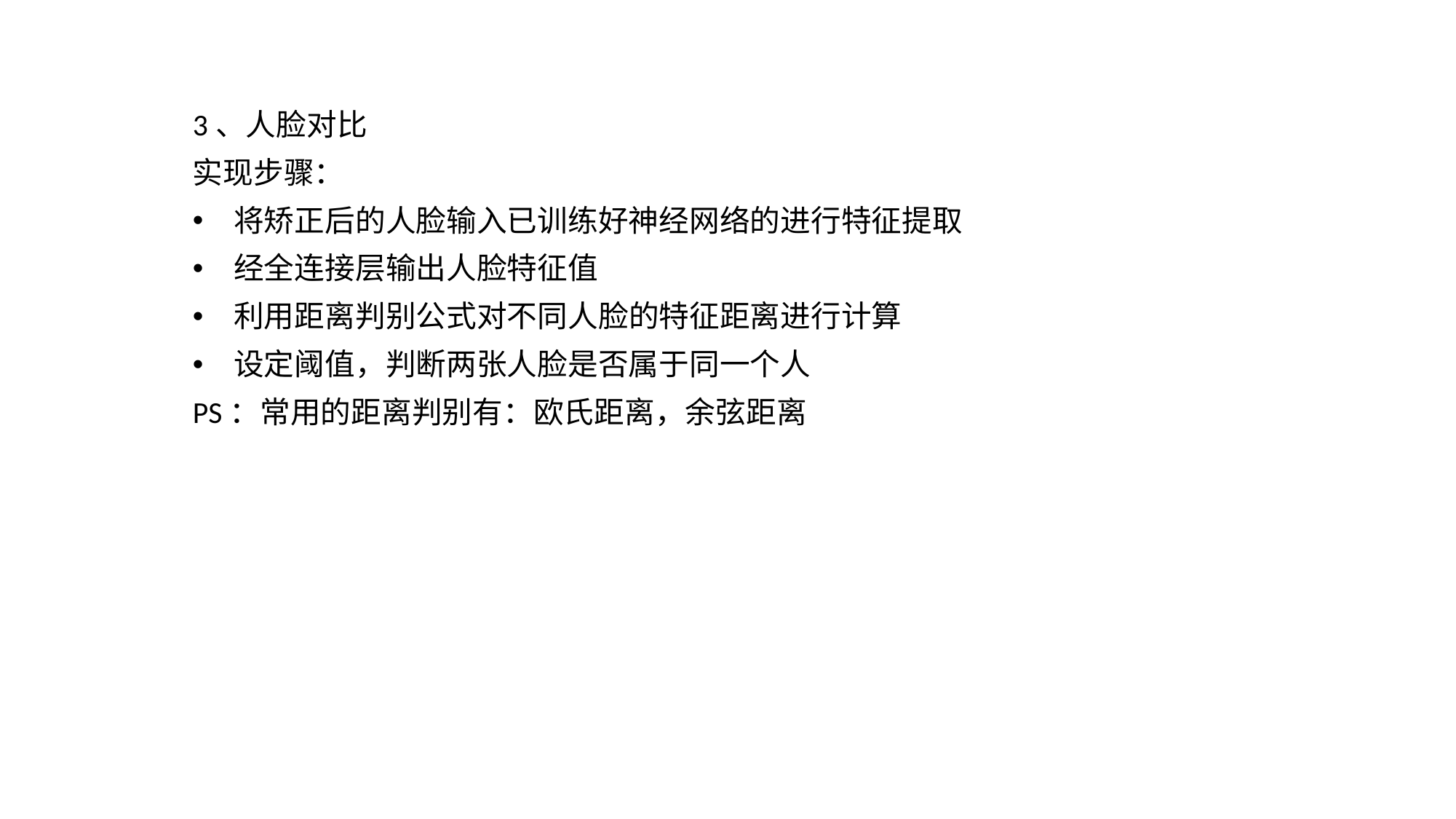

3、人脸对比
实现步骤：
将矫正后的人脸输入已训练好神经网络的进行特征提取
经全连接层输出人脸特征值
利用距离判别公式对不同人脸的特征距离进行计算
设定阈值，判断两张人脸是否属于同一个人
PS：常用的距离判别有：欧氏距离，余弦距离